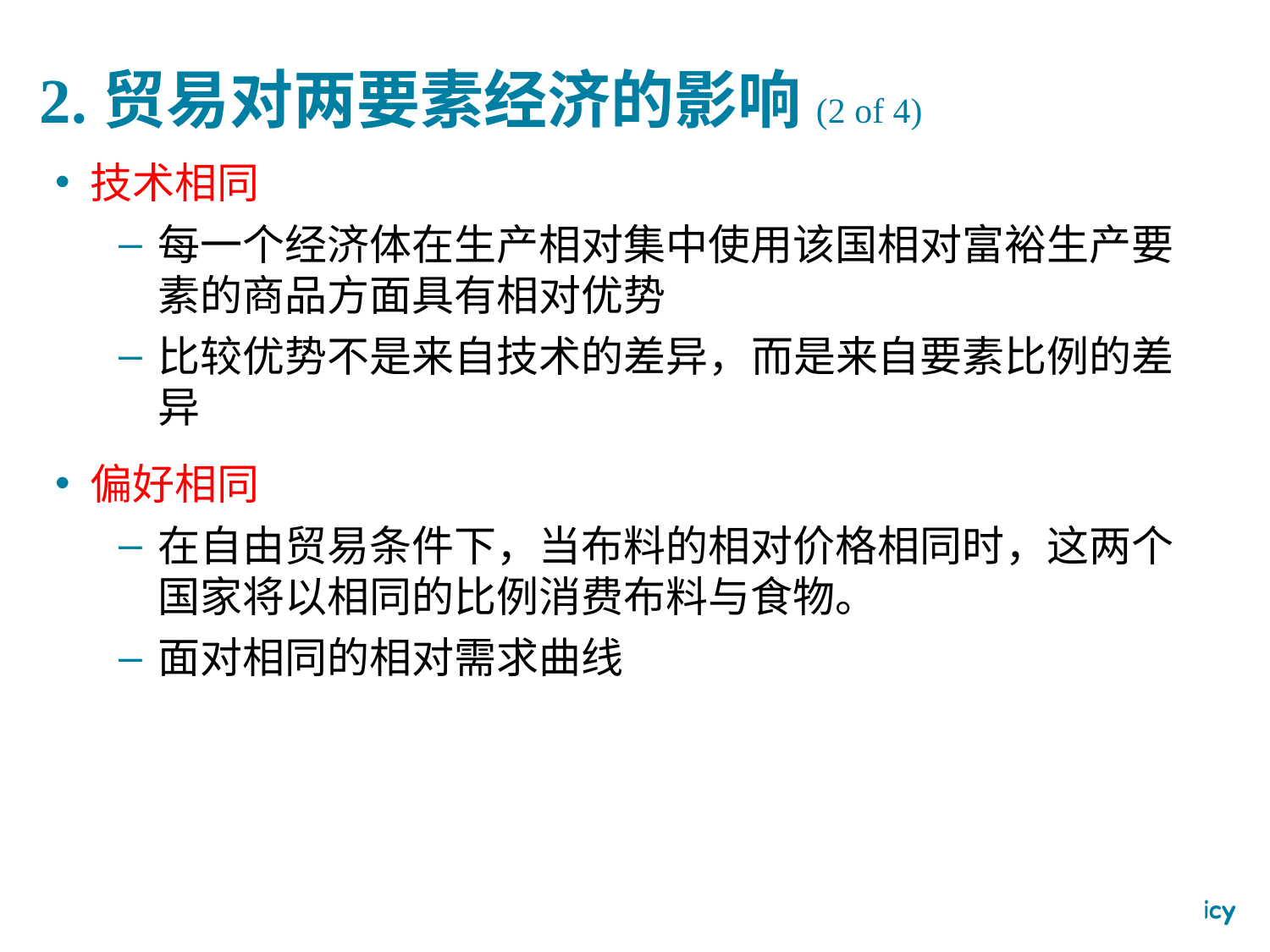

# 2.贸易对两要素经济的影响(2 of 4)
技术相同
每一个经济体在生产相对集中使用该国相对富裕生产要素的商品方面具有相对优势
比较优势不是来自技术的差异，而是来自要素比例的差异
偏好相同
在自由贸易条件下，当布料的相对价格相同时，这两个国家将以相同的比例消费布料与食物。
面对相同的相对需求曲线